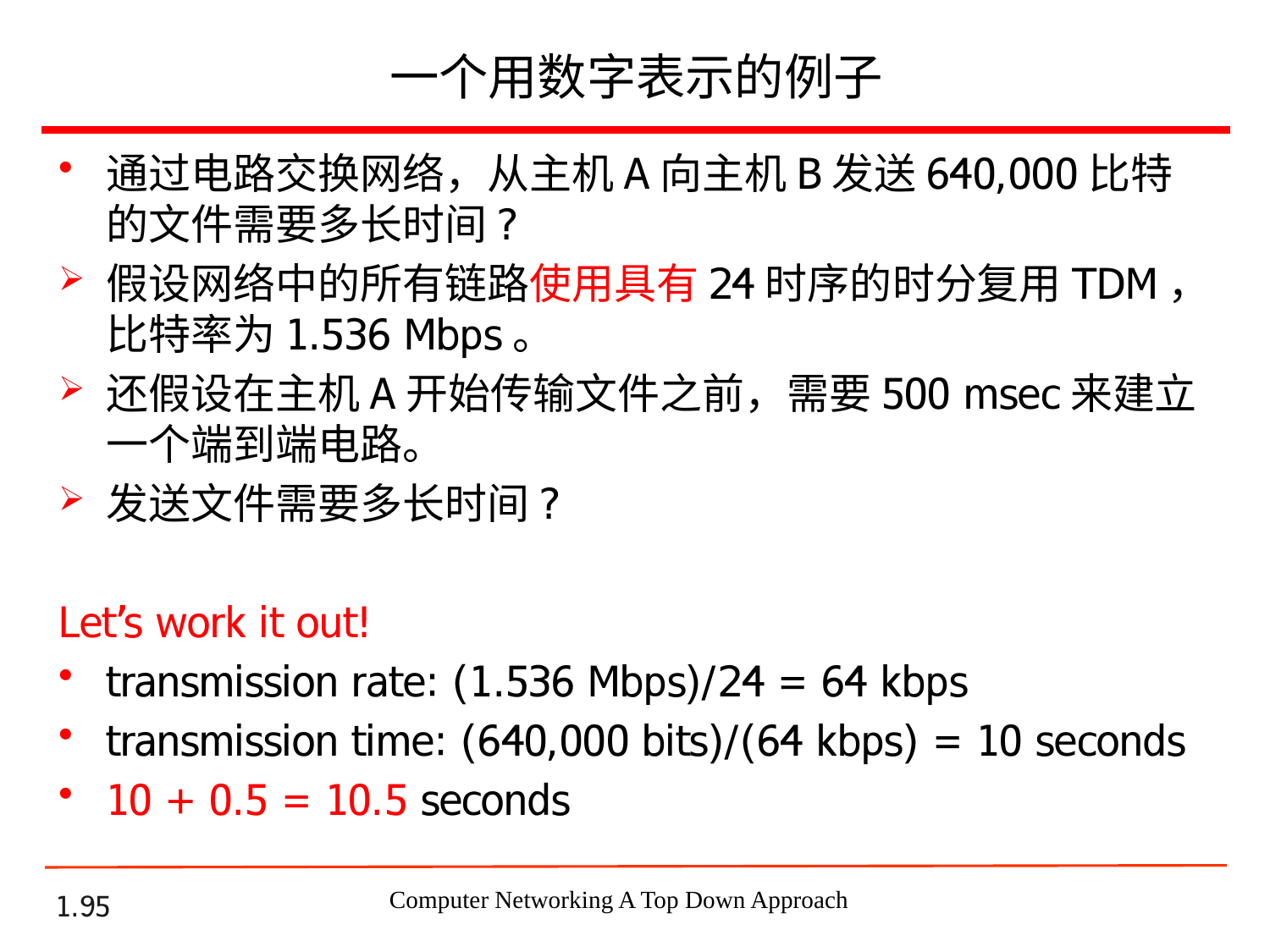

# 一个用数字表示的例子
通过电路交换网络，从主机A向主机B发送640,000比特的文件需要多长时间?
假设网络中的所有链路使用具有24时序的时分复用TDM，比特率为1.536 Mbps。
还假设在主机A开始传输文件之前，需要500 msec来建立一个端到端电路。
发送文件需要多长时间?

Let’s work it out!
transmission rate: (1.536 Mbps)/24 = 64 kbps
transmission time: (640,000 bits)/(64 kbps) = 10 seconds
10 + 0.5 = 10.5 seconds